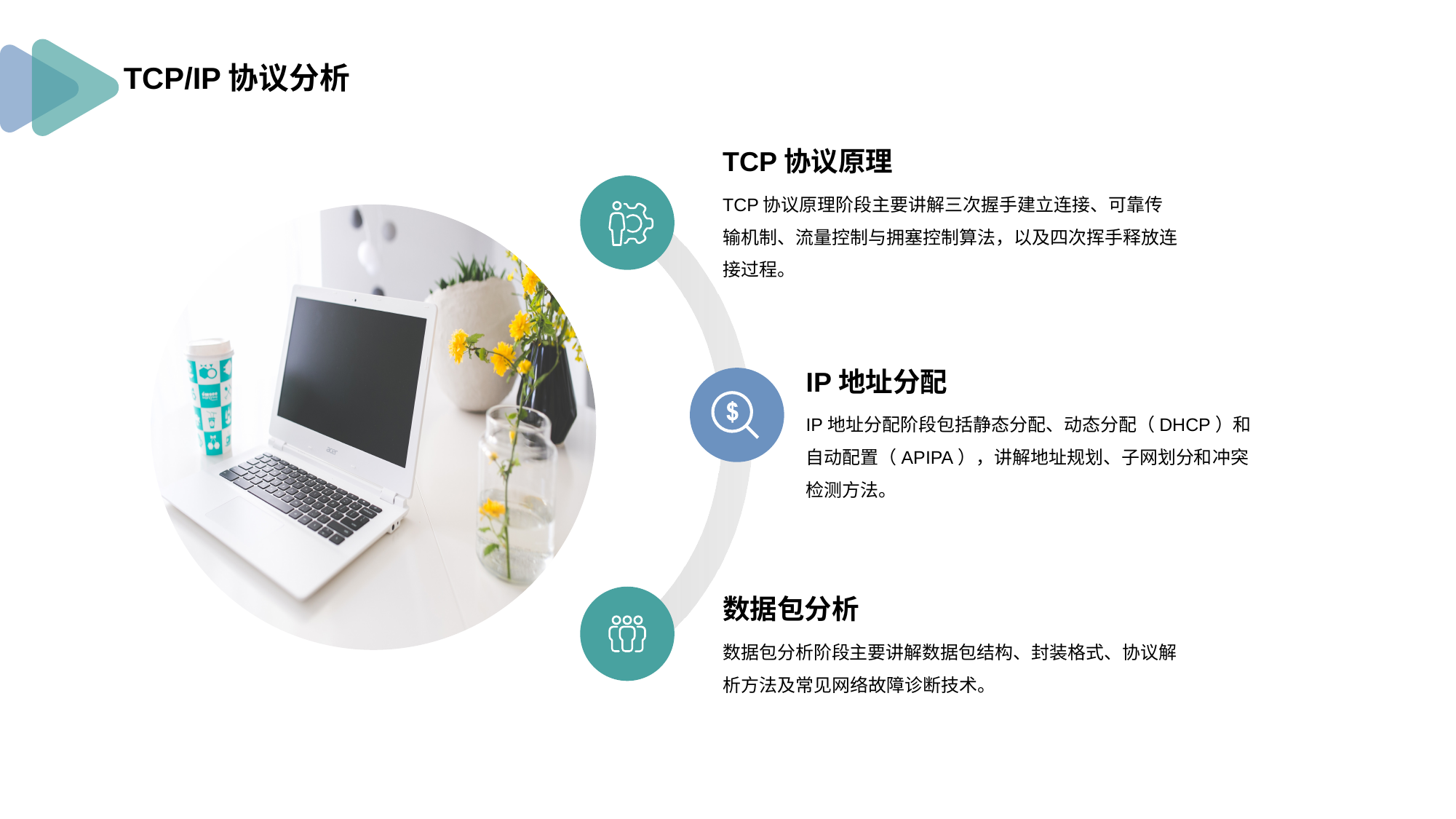

TCP/IP协议分析
TCP协议原理
TCP协议原理阶段主要讲解三次握手建立连接、可靠传输机制、流量控制与拥塞控制算法，以及四次挥手释放连接过程。

IP地址分配
IP地址分配阶段包括静态分配、动态分配（DHCP）和自动配置（APIPA），讲解地址规划、子网划分和冲突检测方法。

数据包分析
数据包分析阶段主要讲解数据包结构、封装格式、协议解析方法及常见网络故障诊断技术。